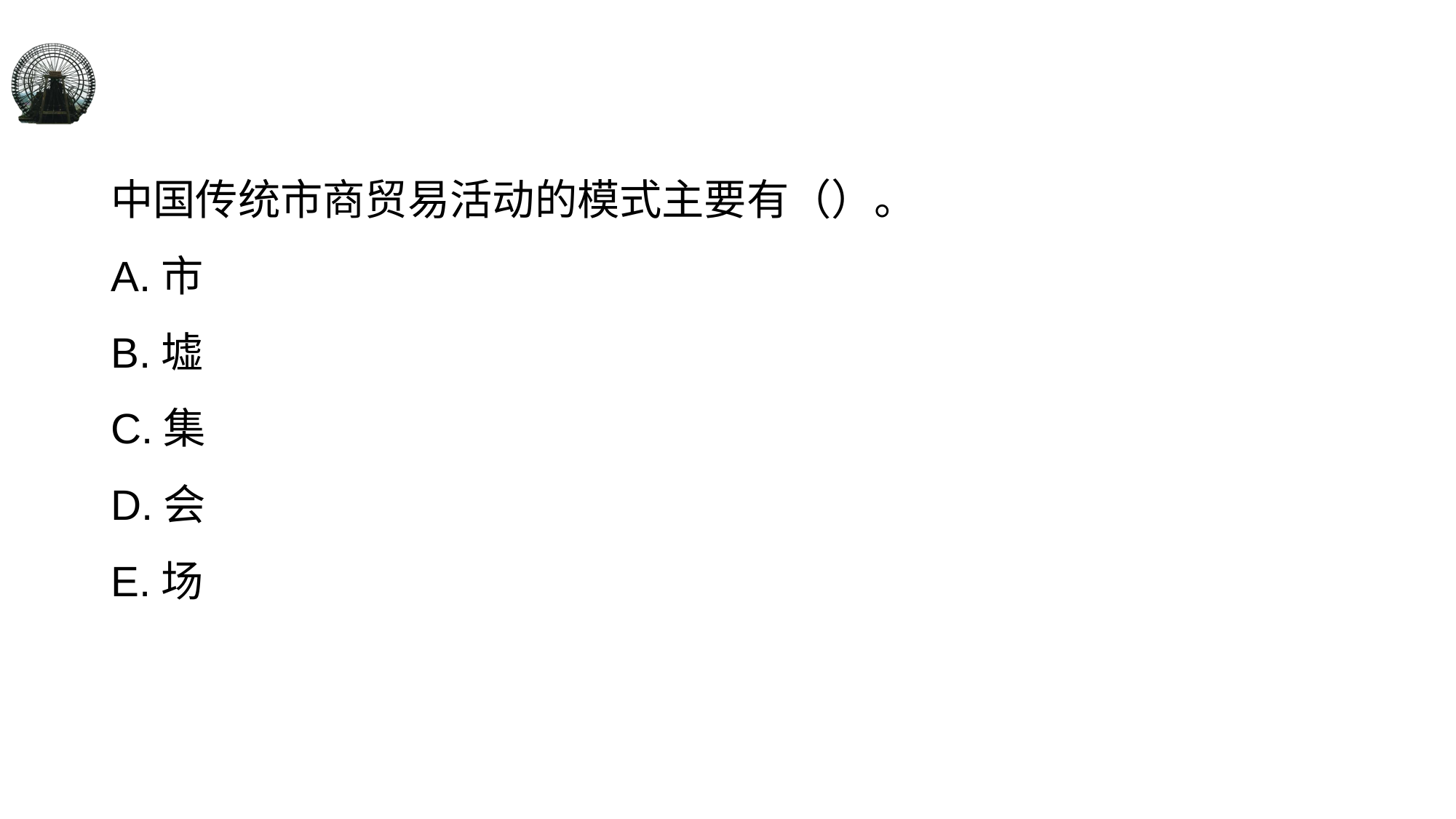

#
中国传统市商贸易活动的模式主要有（）。
A.市
B.墟
C.集
D.会
E.场
56